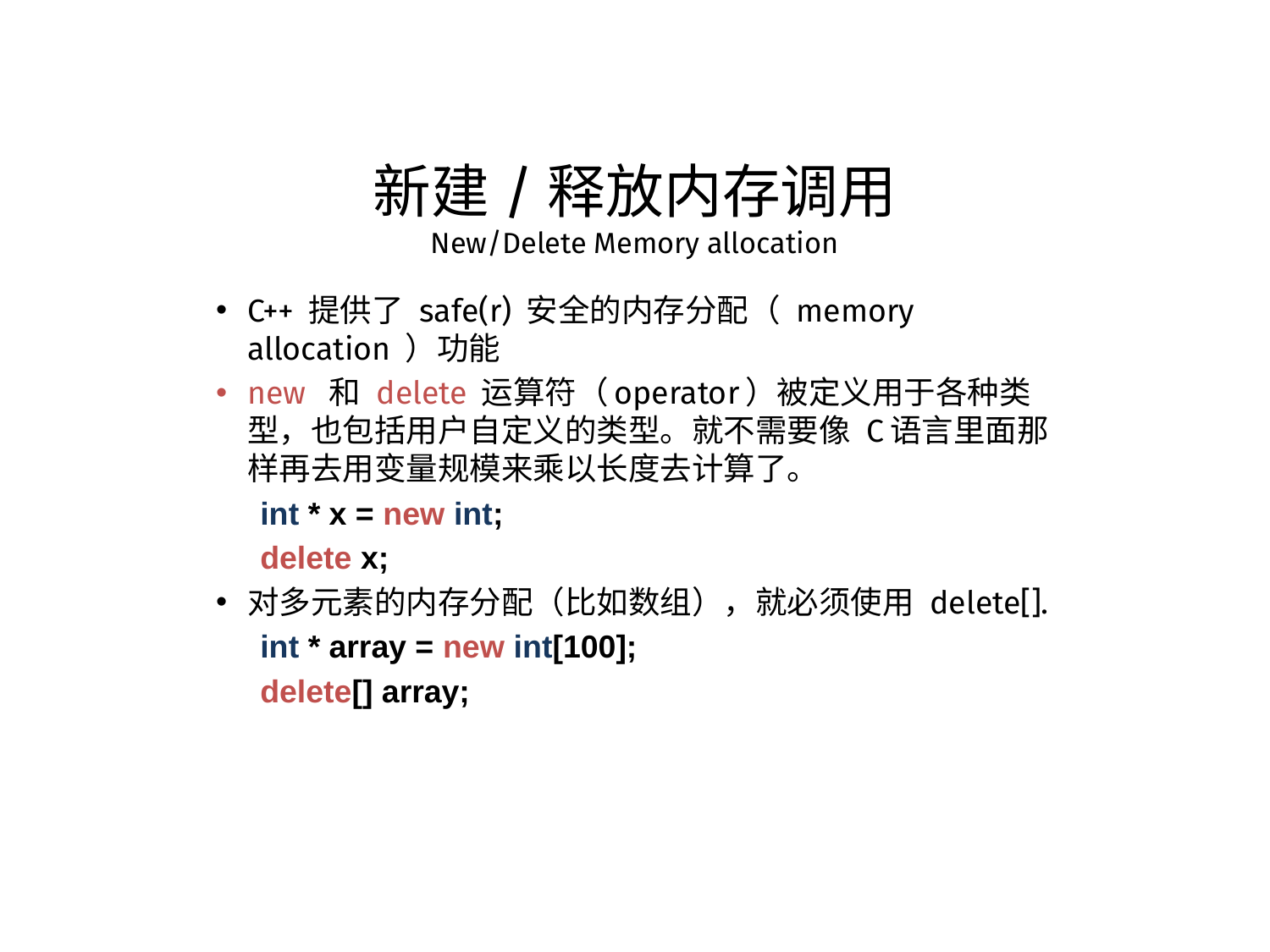

新建/释放内存调用
New/Delete Memory allocation
C++ 提供了 safe(r) 安全的内存分配（ memory allocation ）功能
new  和 delete 运算符（operator）被定义用于各种类型，也包括用户自定义的类型。就不需要像 C语言里面那样再去用变量规模来乘以长度去计算了。
     int * x = new int;
     delete x;
对多元素的内存分配（比如数组），就必须使用 delete[].
     int * array = new int[100];
     delete[] array;